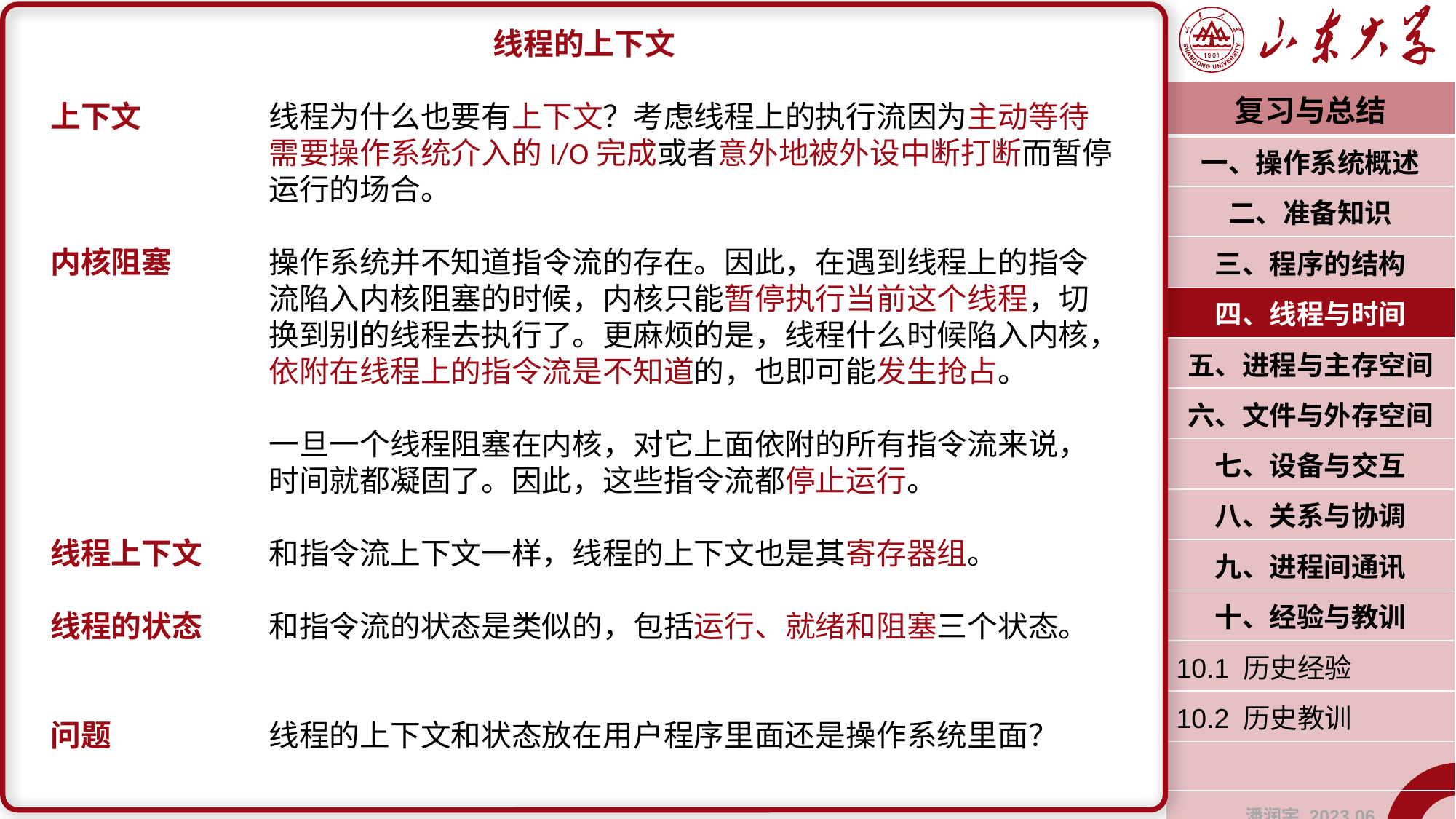

线程的上下文

上下文		线程为什么也要有上下文？考虑线程上的执行流因为主动等待		需要操作系统介入的I/O完成或者意外地被外设中断打断而暂停		运行的场合。

内核阻塞	操作系统并不知道指令流的存在。因此，在遇到线程上的指令		流陷入内核阻塞的时候，内核只能暂停执行当前这个线程，切		换到别的线程去执行了。更麻烦的是，线程什么时候陷入内核，		依附在线程上的指令流是不知道的，也即可能发生抢占。

		一旦一个线程阻塞在内核，对它上面依附的所有指令流来说，		时间就都凝固了。因此，这些指令流都停止运行。

线程上下文	和指令流上下文一样，线程的上下文也是其寄存器组。

线程的状态	和指令流的状态是类似的，包括运行、就绪和阻塞三个状态。

问题		线程的上下文和状态放在用户程序里面还是操作系统里面？
| 复习与总结 |
| --- |
| 一、操作系统概述 |
| 二、准备知识 |
| 三、程序的结构 |
| 四、线程与时间 |
| 五、进程与主存空间 |
| 六、文件与外存空间 |
| 七、设备与交互 |
| 八、关系与协调 |
| 九、进程间通讯 |
| 十、经验与教训 |
| 10.1 历史经验 |
| 10.2 历史教训 |
|  |
| 潘润宇 2023.06 |